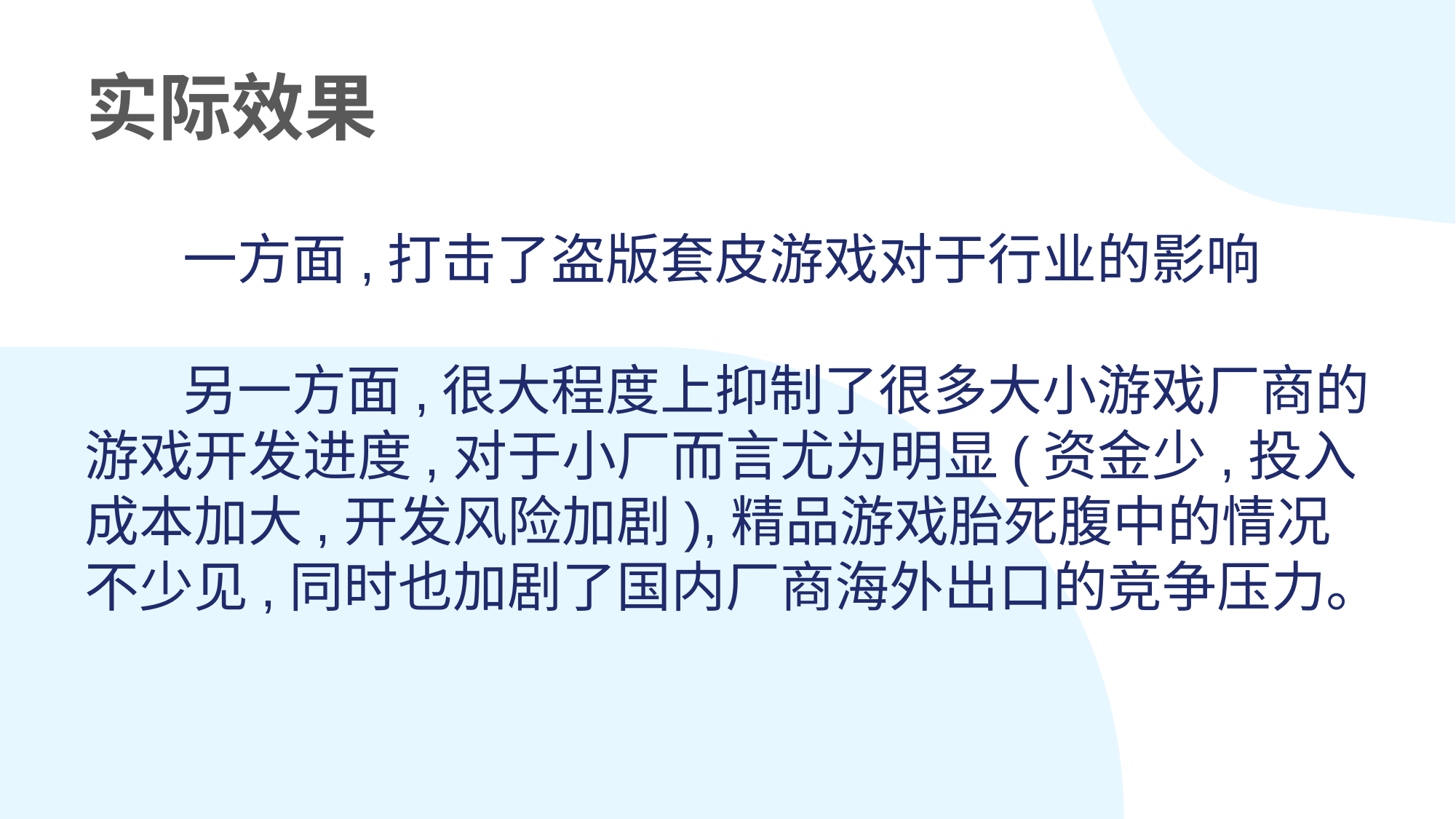

实际效果
       一方面,打击了盗版套皮游戏对于行业的影响

       另一方面,很大程度上抑制了很多大小游戏厂商的游戏开发进度,对于小厂而言尤为明显(资金少,投入成本加大,开发风险加剧),精品游戏胎死腹中的情况不少见,同时也加剧了国内厂商海外出口的竞争压力。